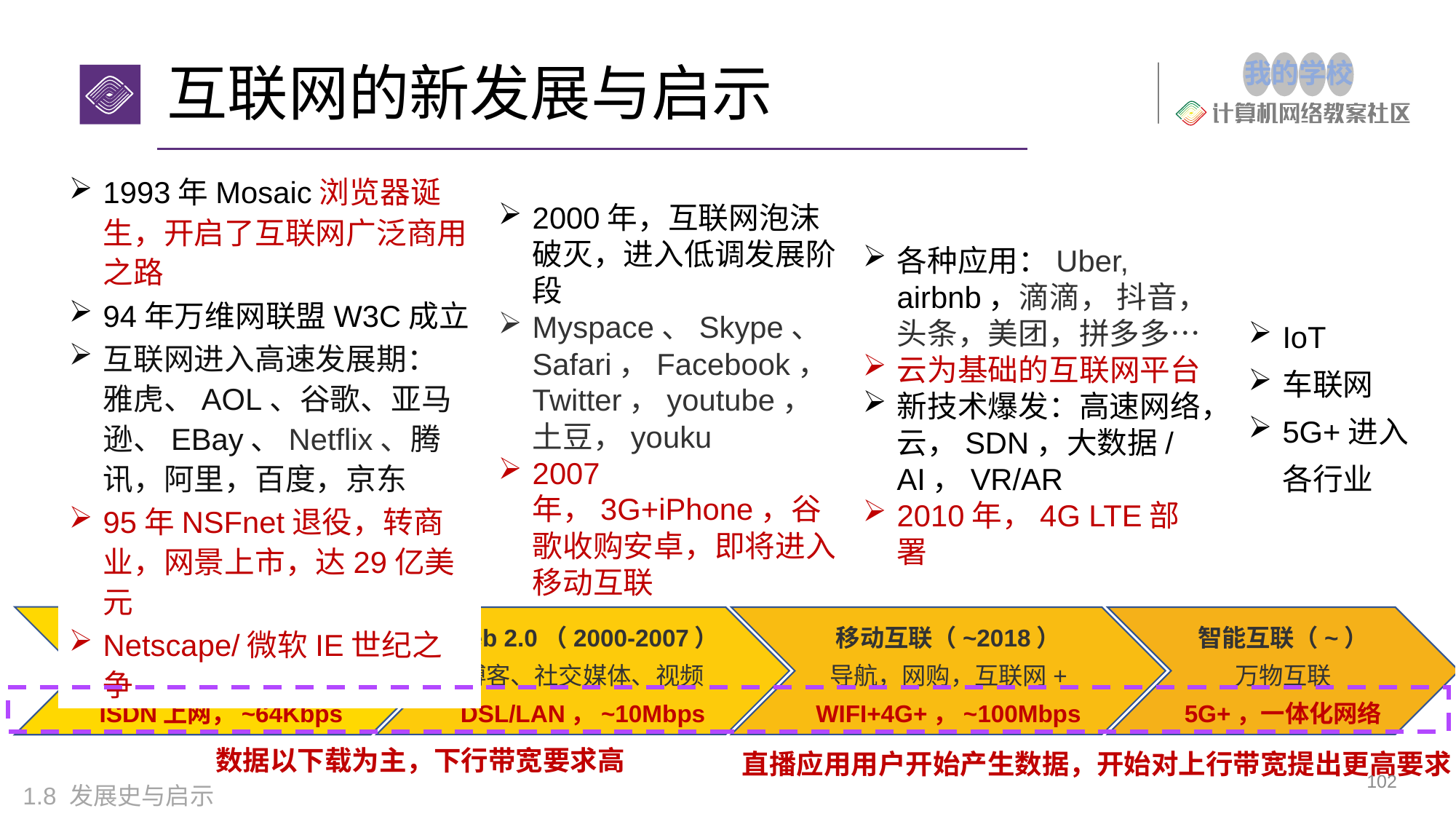

# 互联网的新发展与启示
1993年Mosaic浏览器诞生，开启了互联网广泛商用之路
94年万维网联盟W3C成立
互联网进入高速发展期：
雅虎、AOL、谷歌、亚马逊、EBay、Netflix、腾讯，阿里，百度，京东
95年NSFnet退役，转商业，网景上市，达29亿美元
Netscape/微软IE世纪之争
2000年，互联网泡沫破灭，进入低调发展阶段
Myspace、Skype、Safari，Facebook，Twitter，youtube，土豆，youku
2007年，3G+iPhone，谷歌收购安卓，即将进入移动互联
各种应用：Uber, airbnb，滴滴， 抖音，头条，美团，拼多多…
云为基础的互联网平台
新技术爆发：高速网络，云，SDN，大数据/AI，VR/AR
2010年，4G LTE部署
IoT
车联网
5G+进入各行业

Web 1.0（1993-1999）
浏览器、门户、电子商务
ISDN上网，~64Kbps
Web 2.0（2000-2007）
博客、社交媒体、视频
DSL/LAN，~10Mbps
移动互联（~2018）
导航，网购，互联网+
WIFI+4G+，~100Mbps
智能互联（~）
万物互联
5G+，一体化网络

数据以下载为主，下行带宽要求高
直播应用用户开始产生数据，开始对上行带宽提出更高要求
102
1.8 发展史与启示